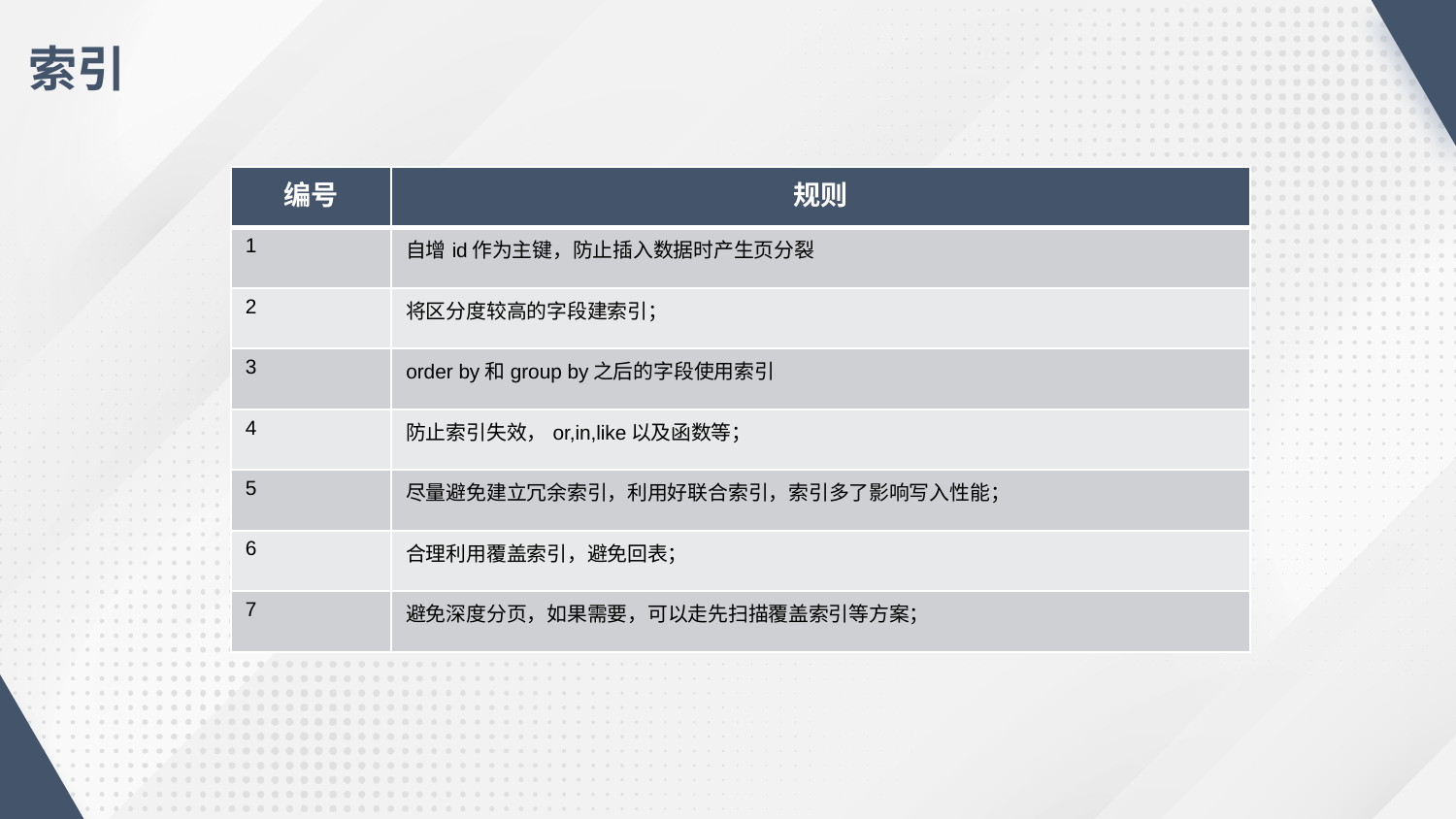

索引
| 编号 | 规则 |
| --- | --- |
| 1 | 自增id作为主键，防止插入数据时产生页分裂 |
| 2 | 将区分度较高的字段建索引； |
| 3 | order by和group by之后的字段使用索引 |
| 4 | 防止索引失效，or,in,like以及函数等； |
| 5 | 尽量避免建立冗余索引，利用好联合索引，索引多了影响写入性能； |
| 6 | 合理利用覆盖索引，避免回表； |
| 7 | 避免深度分页，如果需要，可以走先扫描覆盖索引等方案； |